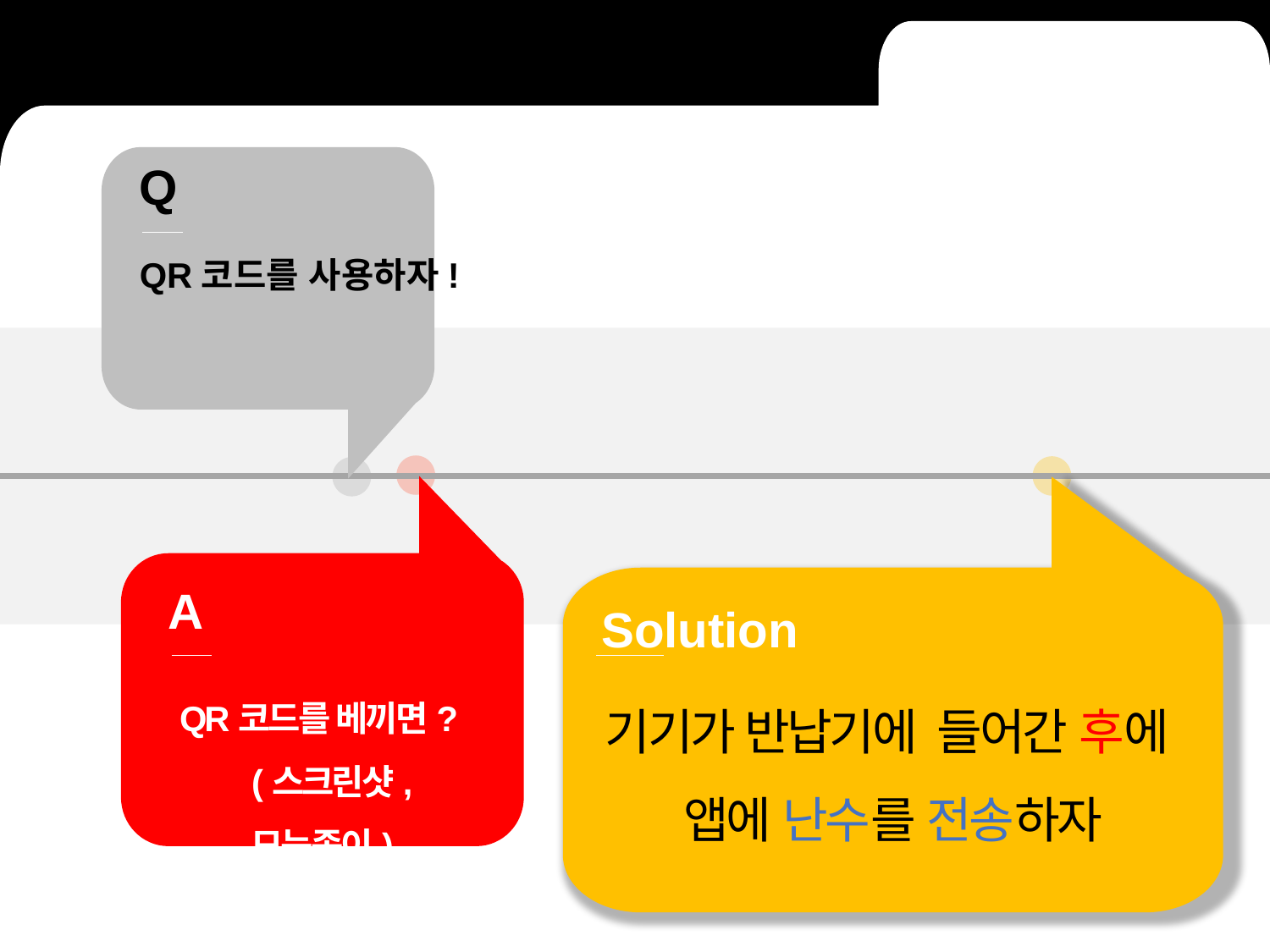

Q
QR코드를 사용하자!

A
QR코드를 베끼면?
  (스크린샷, 모눈종이)

Solution
기기가 반납기에  들어간 후에
앱에 난수를 전송하자